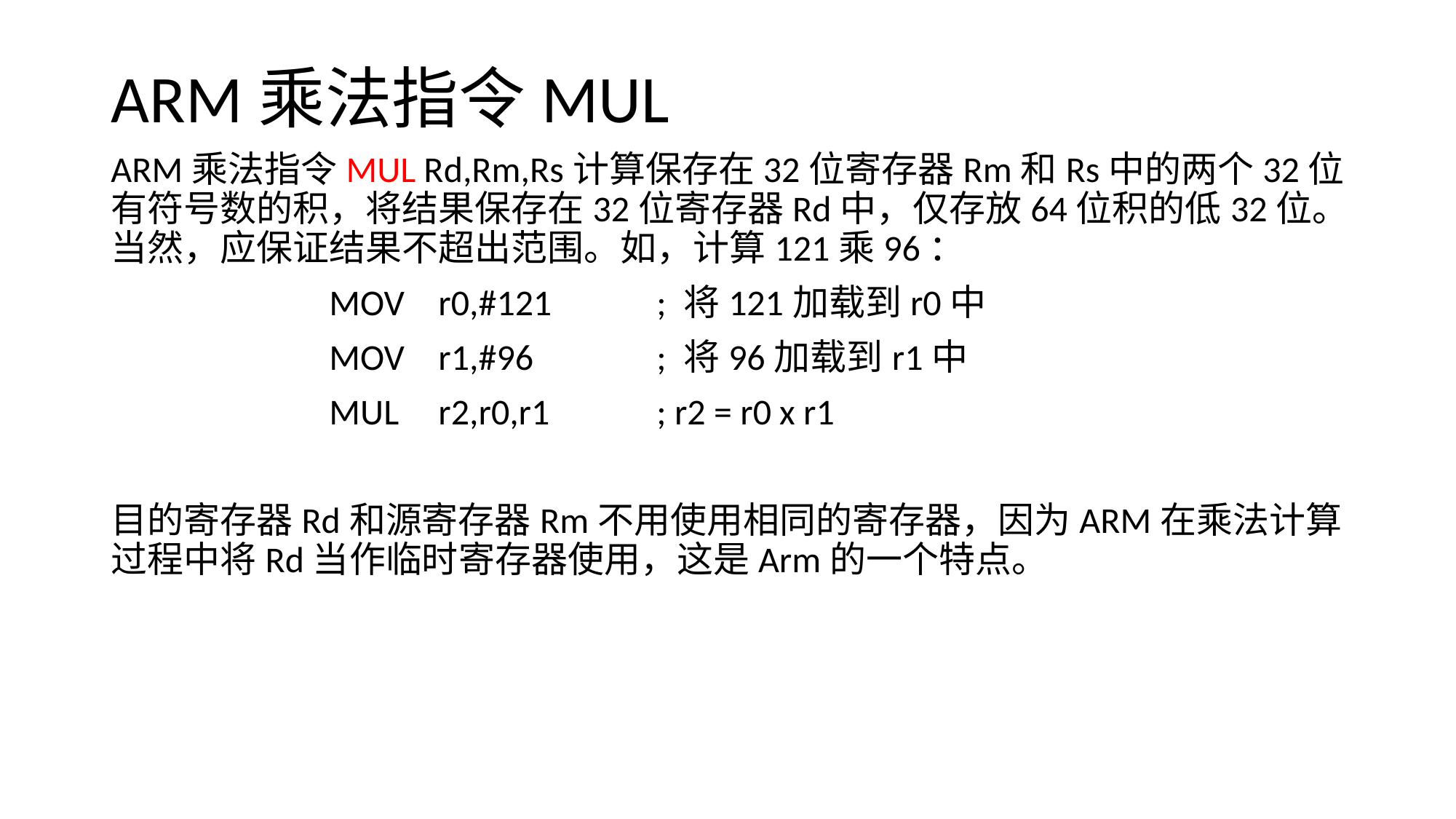

# ARM乘法指令MUL
ARM乘法指令MUL Rd,Rm,Rs计算保存在32位寄存器Rm和Rs中的两个32位有符号数的积，将结果保存在32位寄存器Rd中，仅存放64位积的低32位。当然，应保证结果不超出范围。如，计算121乘96：
		MOV	r0,#121	; 将121加载到r0中
		MOV	r1,#96		; 将96加载到r1中
		MUL	r2,r0,r1	; r2 = r0 x r1

目的寄存器Rd和源寄存器Rm不用使用相同的寄存器，因为ARM在乘法计算过程中将Rd当作临时寄存器使用，这是Arm的一个特点。